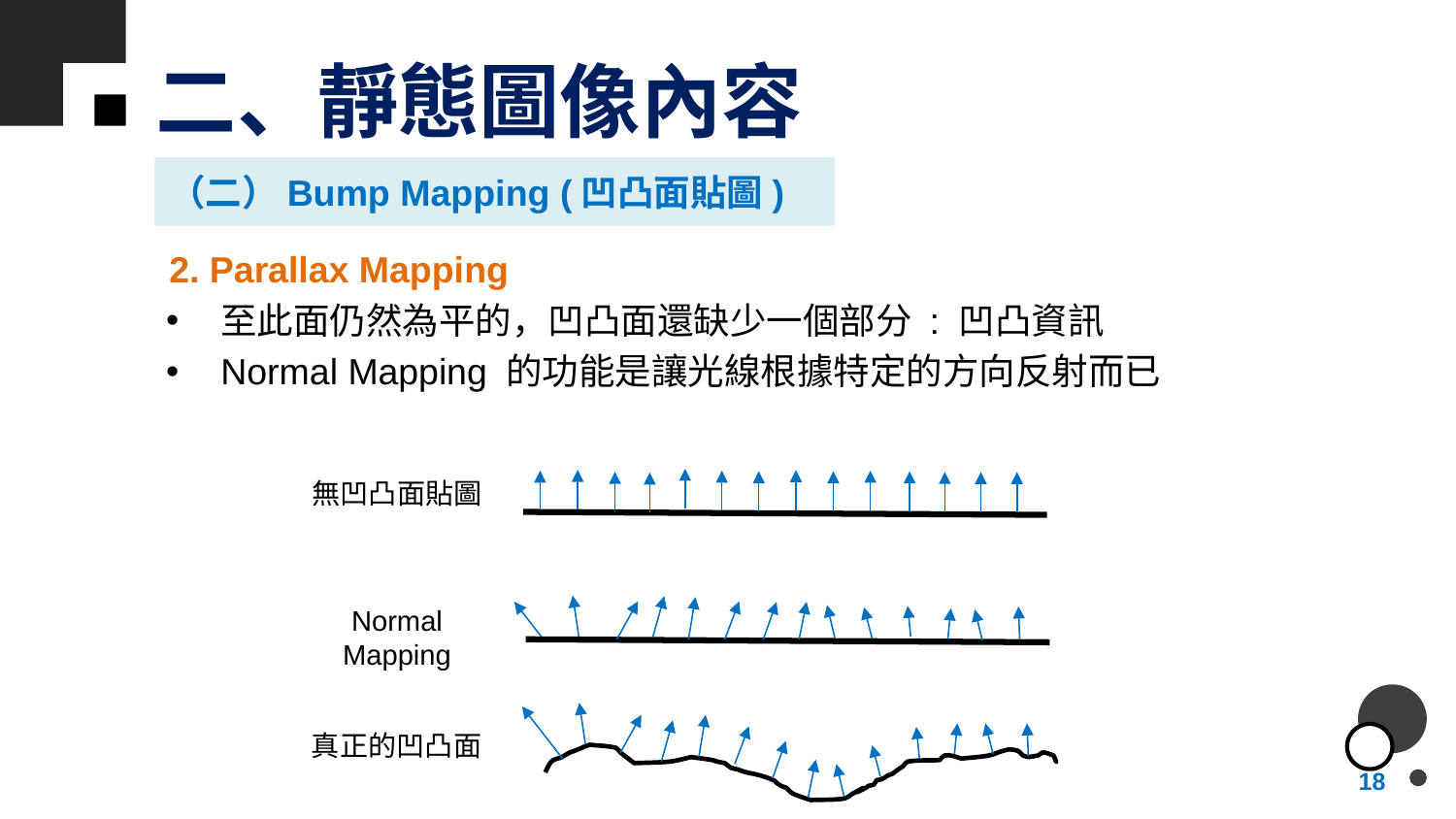

# 二、靜態圖像內容
（二）Bump Mapping (凹凸面貼圖)
2. Parallax Mapping
至此面仍然為平的，凹凸面還缺少一個部分 : 凹凸資訊
Normal Mapping 的功能是讓光線根據特定的方向反射而已

無凹凸面貼圖
Normal Mapping
真正的凹凸面

18